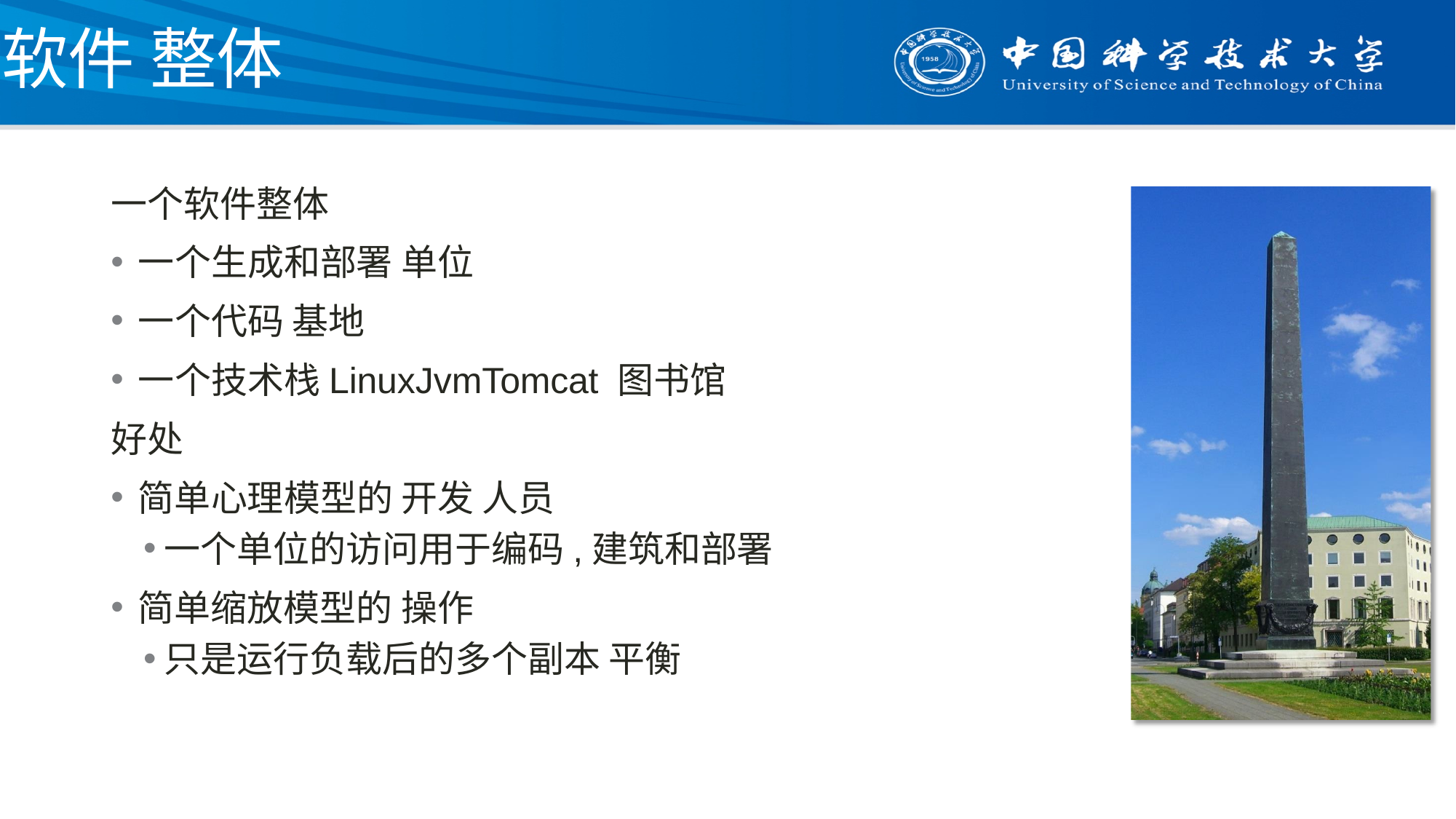

# 软件 整体
一个软件整体
一个生成和部署 单位
一个代码 基地
一个技术栈LinuxJvmTomcat 图书馆
好处
简单心理模型的 开发 人员
一个单位的访问用于编码,建筑和部署
简单缩放模型的 操作
只是运行负载后的多个副本 平衡